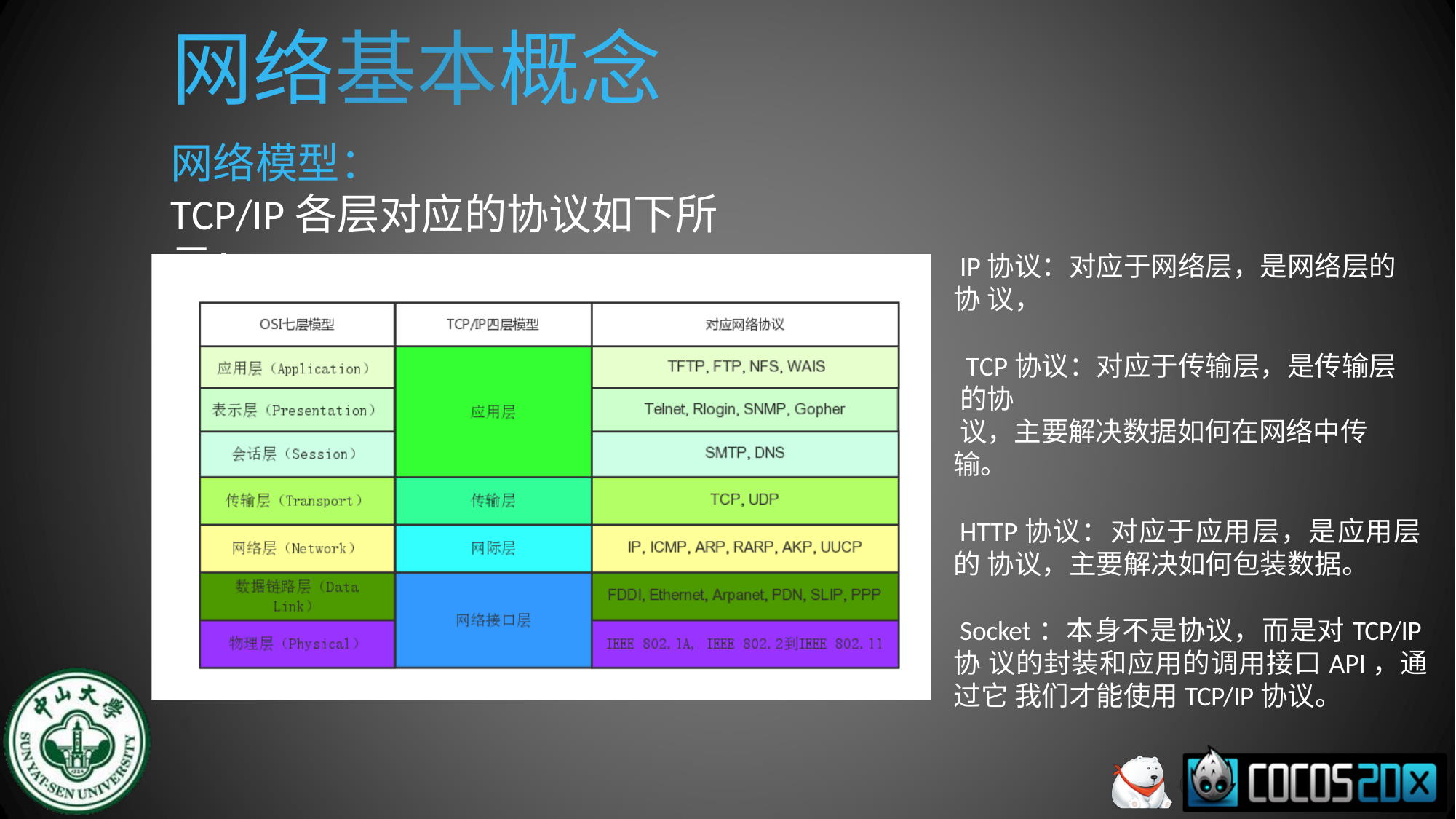

# 网络基本概念
网络模型：
TCP/IP各层对应的协议如下所示：
IP协议：对应于网络层，是网络层的协 议，

TCP协议：对应于传输层，是传输层的协
议，主要解决数据如何在网络中传输。

HTTP协议：对应于应用层，是应用层的 协议，主要解决如何包装数据。

Socket：本身不是协议，而是对TCP/IP协 议的封装和应用的调用接口API，通过它 我们才能使用TCP/IP协议。